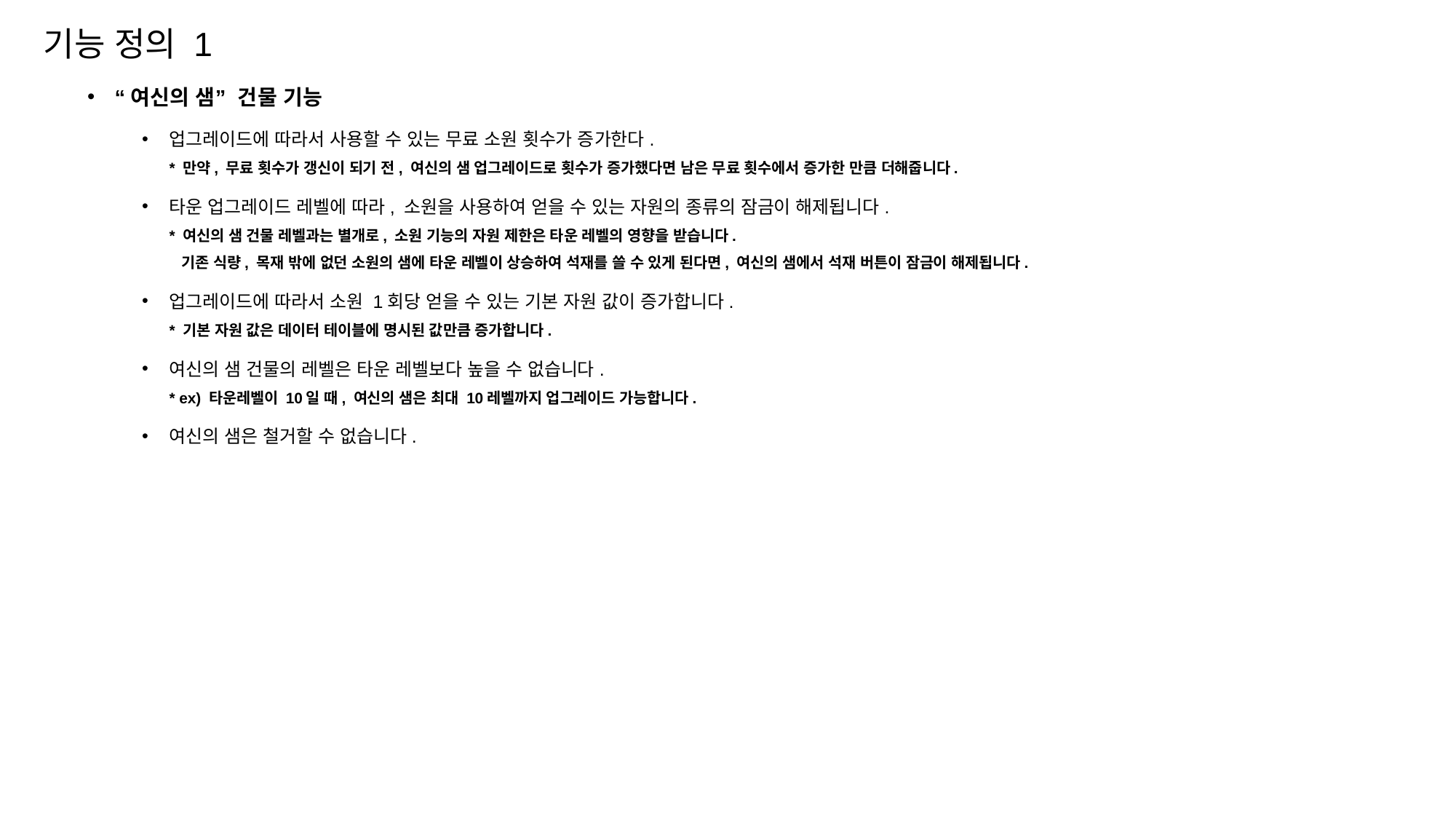

기능 정의 1
“여신의 샘”  건물 기능
업그레이드에 따라서 사용할 수 있는 무료 소원 횟수가 증가한다.
* 만약, 무료 횟수가 갱신이 되기 전, 여신의 샘 업그레이드로 횟수가 증가했다면 남은 무료 횟수에서 증가한 만큼 더해줍니다.
타운 업그레이드 레벨에 따라, 소원을 사용하여 얻을 수 있는 자원의 종류의 잠금이 해제됩니다.
* 여신의 샘 건물 레벨과는 별개로, 소원 기능의 자원 제한은 타운 레벨의 영향을 받습니다.
  기존 식량, 목재 밖에 없던 소원의 샘에 타운 레벨이 상승하여 석재를 쓸 수 있게 된다면, 여신의 샘에서 석재 버튼이 잠금이 해제됩니다.
업그레이드에 따라서 소원 1회당 얻을 수 있는 기본 자원 값이 증가합니다.
* 기본 자원 값은 데이터 테이블에 명시된 값만큼 증가합니다.
여신의 샘 건물의 레벨은 타운 레벨보다 높을 수 없습니다.
* ex) 타운레벨이 10일 때, 여신의 샘은 최대 10레벨까지 업그레이드 가능합니다.
여신의 샘은 철거할 수 없습니다.